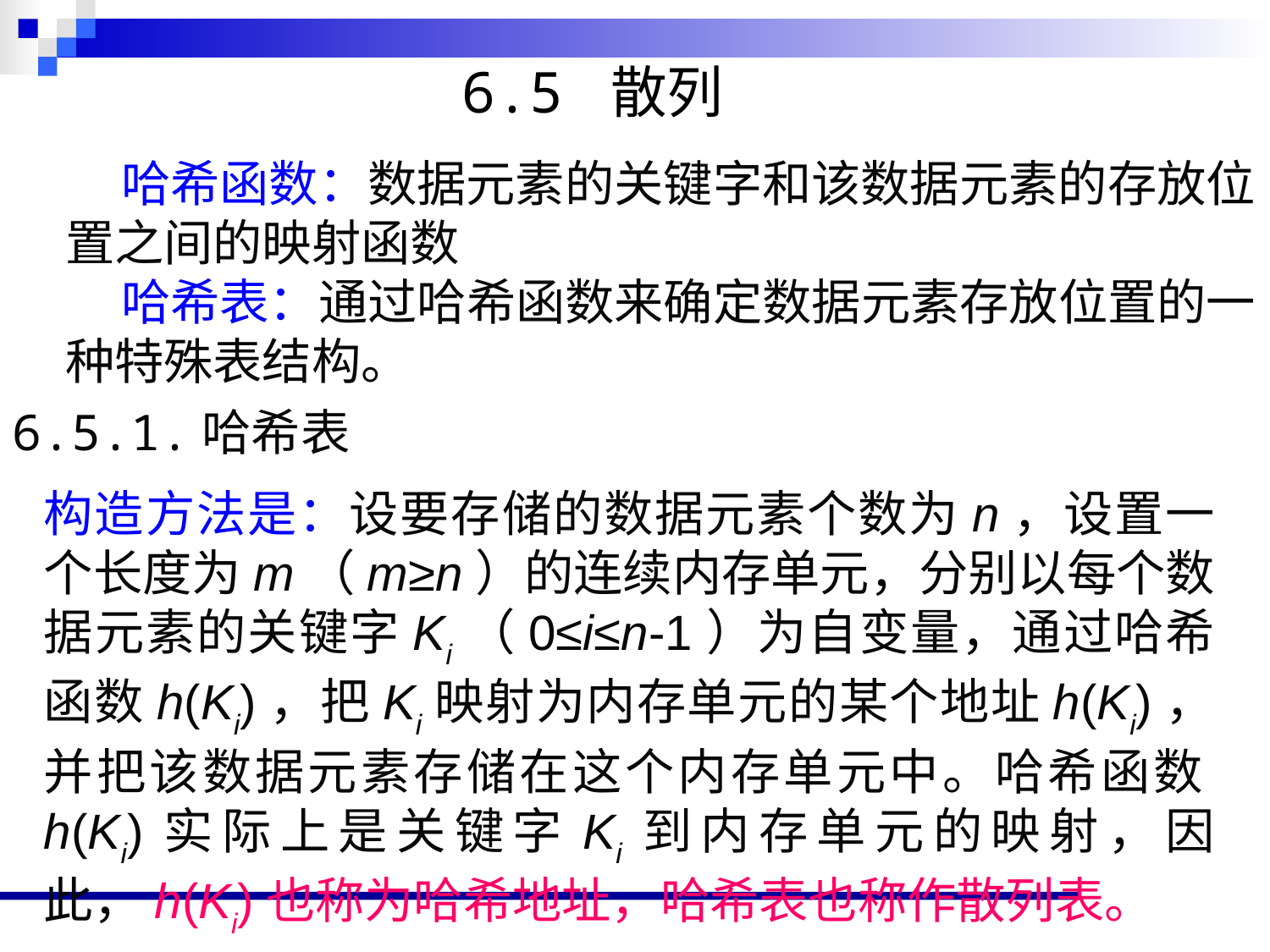

6.5 散列
    哈希函数：数据元素的关键字和该数据元素的存放位置之间的映射函数
    哈希表：通过哈希函数来确定数据元素存放位置的一种特殊表结构。
6.5.1.哈希表
构造方法是：设要存储的数据元素个数为n，设置一个长度为m（m≥n）的连续内存单元，分别以每个数据元素的关键字Ki（0≤i≤n-1）为自变量，通过哈希函数h(Ki)，把Ki映射为内存单元的某个地址h(Ki)，并把该数据元素存储在这个内存单元中。哈希函数h(Ki)实际上是关键字Ki到内存单元的映射，因此，h(Ki)也称为哈希地址，哈希表也称作散列表。